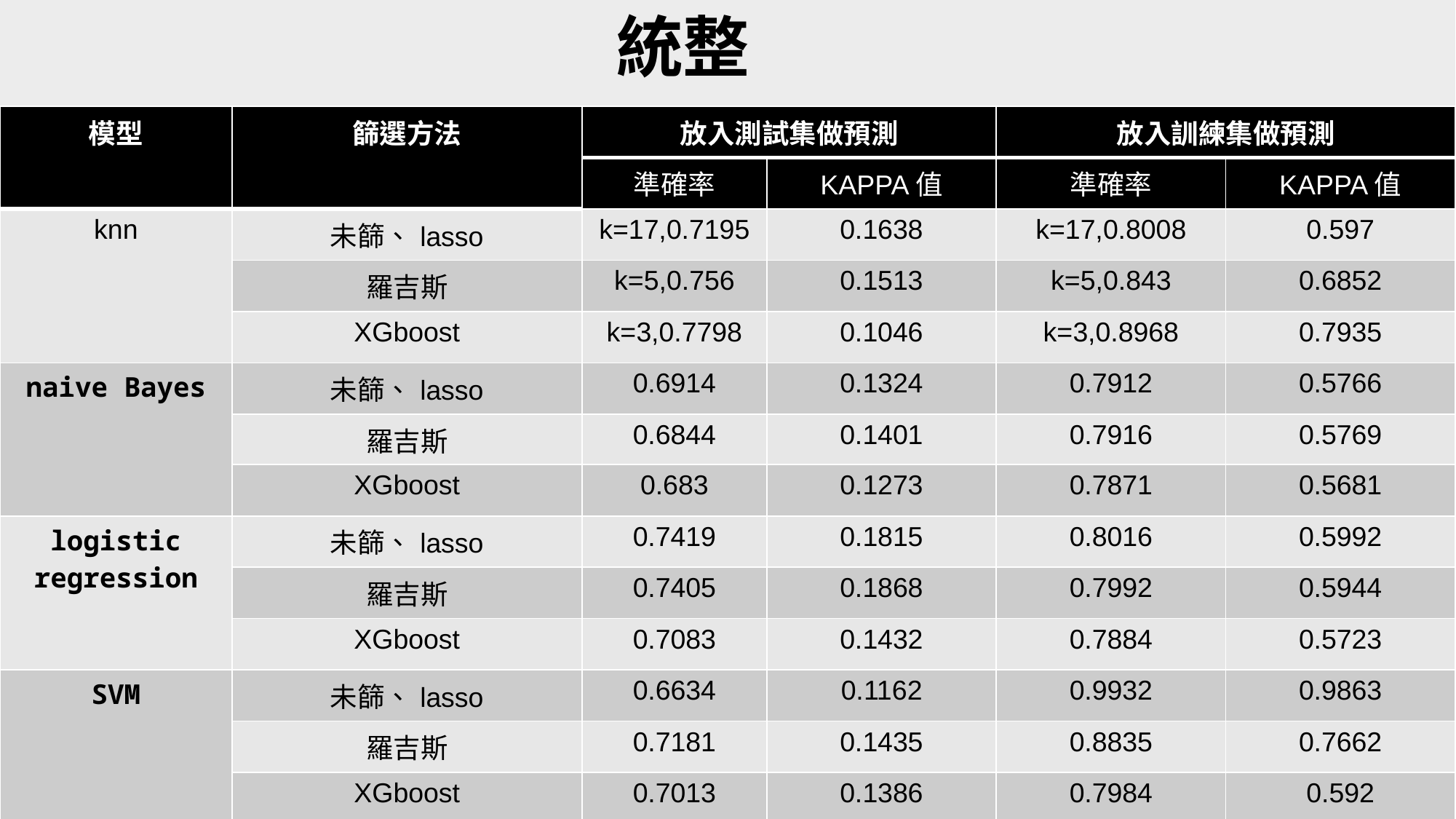

統整
| 模型 | 篩選方法 | 放入測試集做預測 |  | 放入訓練集做預測 |  |
| --- | --- | --- | --- | --- | --- |
|  |  | 準確率 | KAPPA值 | 準確率 | KAPPA值 |
| knn | 未篩、lasso | k=17,0.7195 | 0.1638 | k=17,0.8008 | 0.597 |
|  | 羅吉斯 | k=5,0.756 | 0.1513 | k=5,0.843 | 0.6852 |
|  | XGboost | k=3,0.7798 | 0.1046 | k=3,0.8968 | 0.7935 |
| naive Bayes | 未篩、lasso | 0.6914 | 0.1324 | 0.7912 | 0.5766 |
|  | 羅吉斯 | 0.6844 | 0.1401 | 0.7916 | 0.5769 |
|  | XGboost | 0.683 | 0.1273 | 0.7871 | 0.5681 |
| logistic regression | 未篩、lasso | 0.7419 | 0.1815 | 0.8016 | 0.5992 |
|  | 羅吉斯 | 0.7405 | 0.1868 | 0.7992 | 0.5944 |
|  | XGboost | 0.7083 | 0.1432 | 0.7884 | 0.5723 |
| SVM | 未篩、lasso | 0.6634 | 0.1162 | 0.9932 | 0.9863 |
|  | 羅吉斯 | 0.7181 | 0.1435 | 0.8835 | 0.7662 |
|  | XGboost | 0.7013 | 0.1386 | 0.7984 | 0.592 |